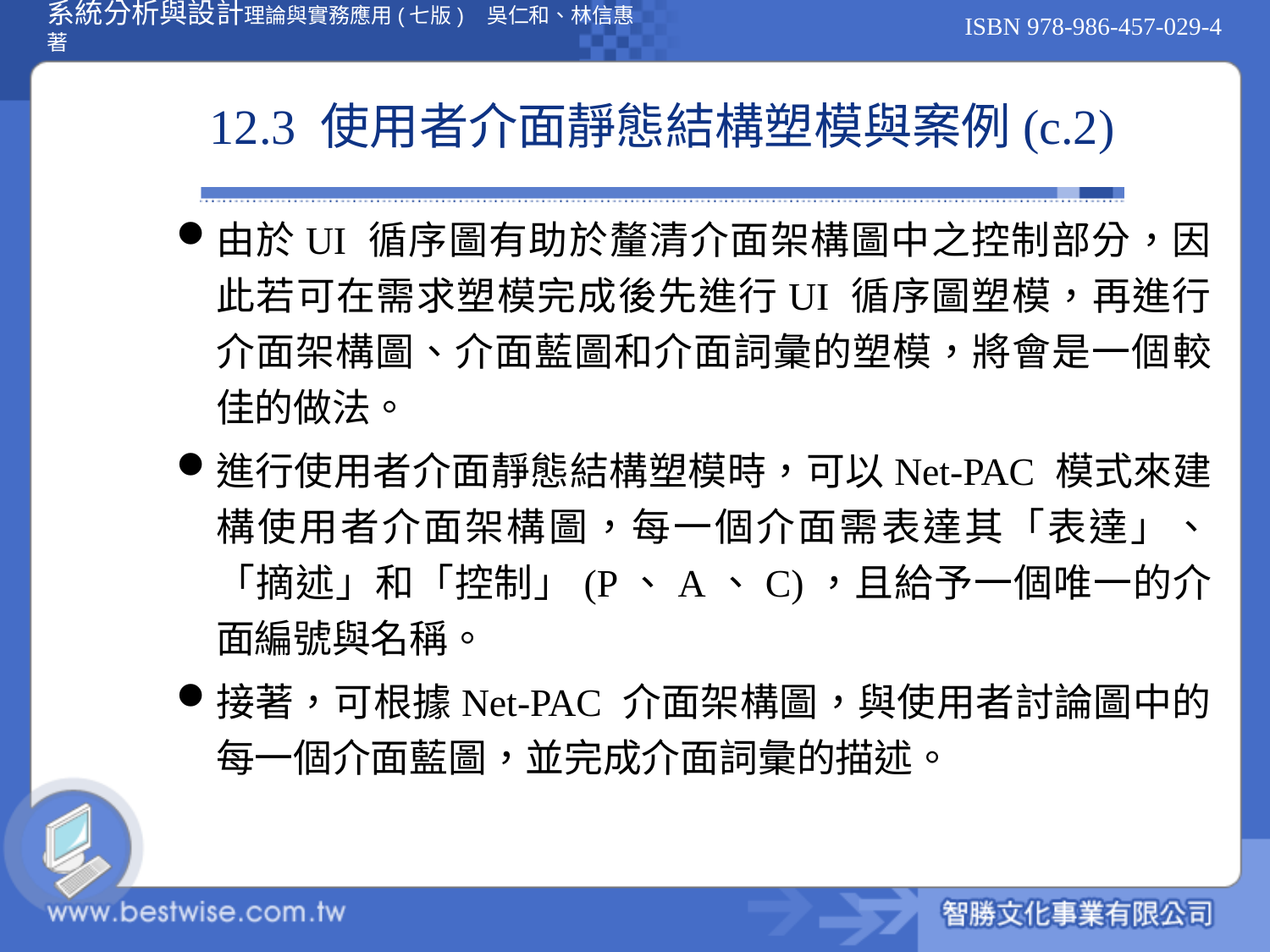

# 12.3 使用者介面靜態結構塑模與案例(c.2)
由於UI 循序圖有助於釐清介面架構圖中之控制部分，因此若可在需求塑模完成後先進行UI 循序圖塑模，再進行介面架構圖、介面藍圖和介面詞彙的塑模，將會是一個較佳的做法。
進行使用者介面靜態結構塑模時，可以Net-PAC 模式來建構使用者介面架構圖，每一個介面需表達其「表達」、「摘述」和「控制」(P、A、C)，且給予一個唯一的介面編號與名稱。
接著，可根據Net-PAC 介面架構圖，與使用者討論圖中的每一個介面藍圖，並完成介面詞彙的描述。